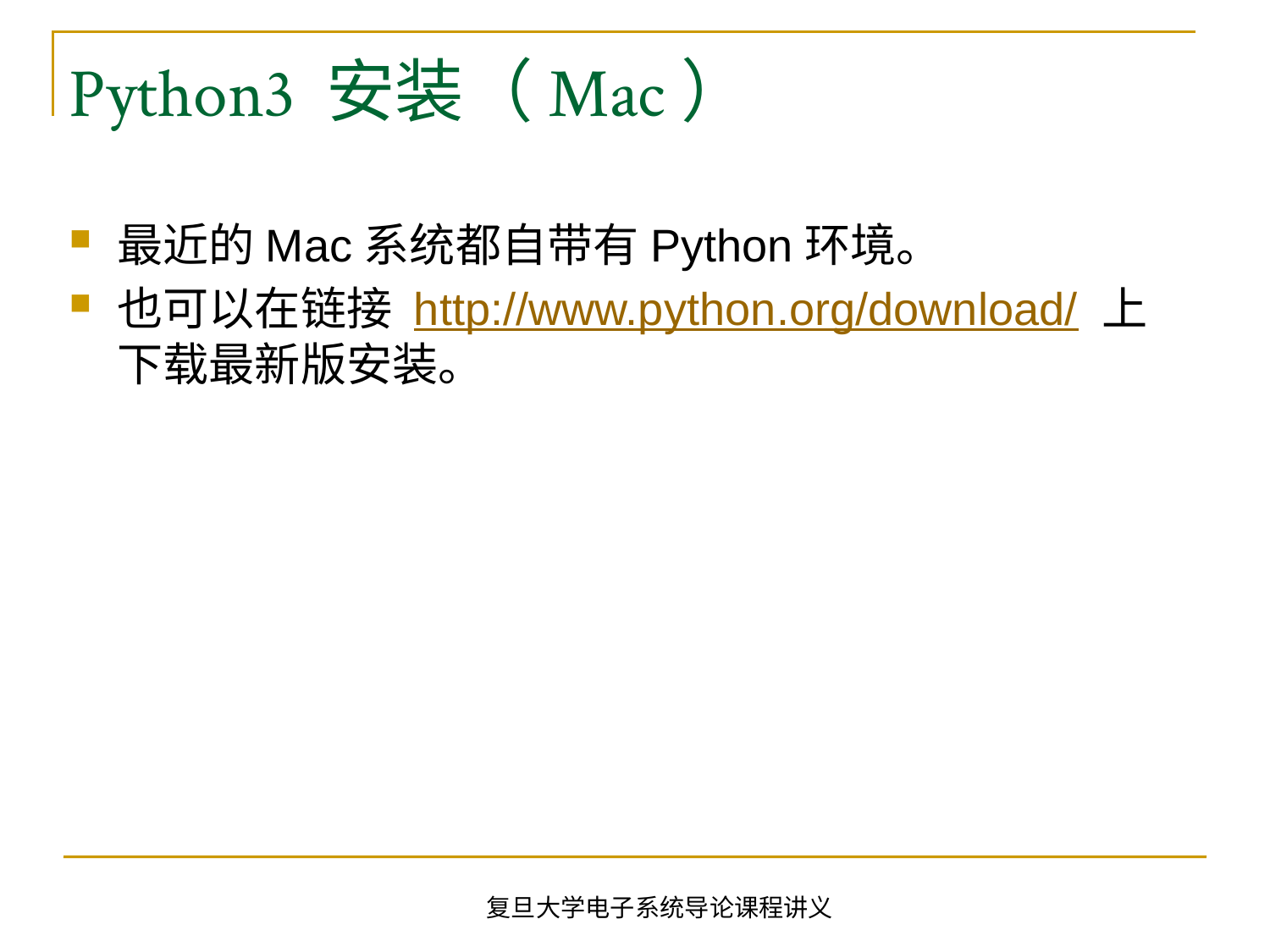

# Python3 安装（Mac）
最近的Mac系统都自带有Python环境。
也可以在链接 http://www.python.org/download/ 上下载最新版安装。